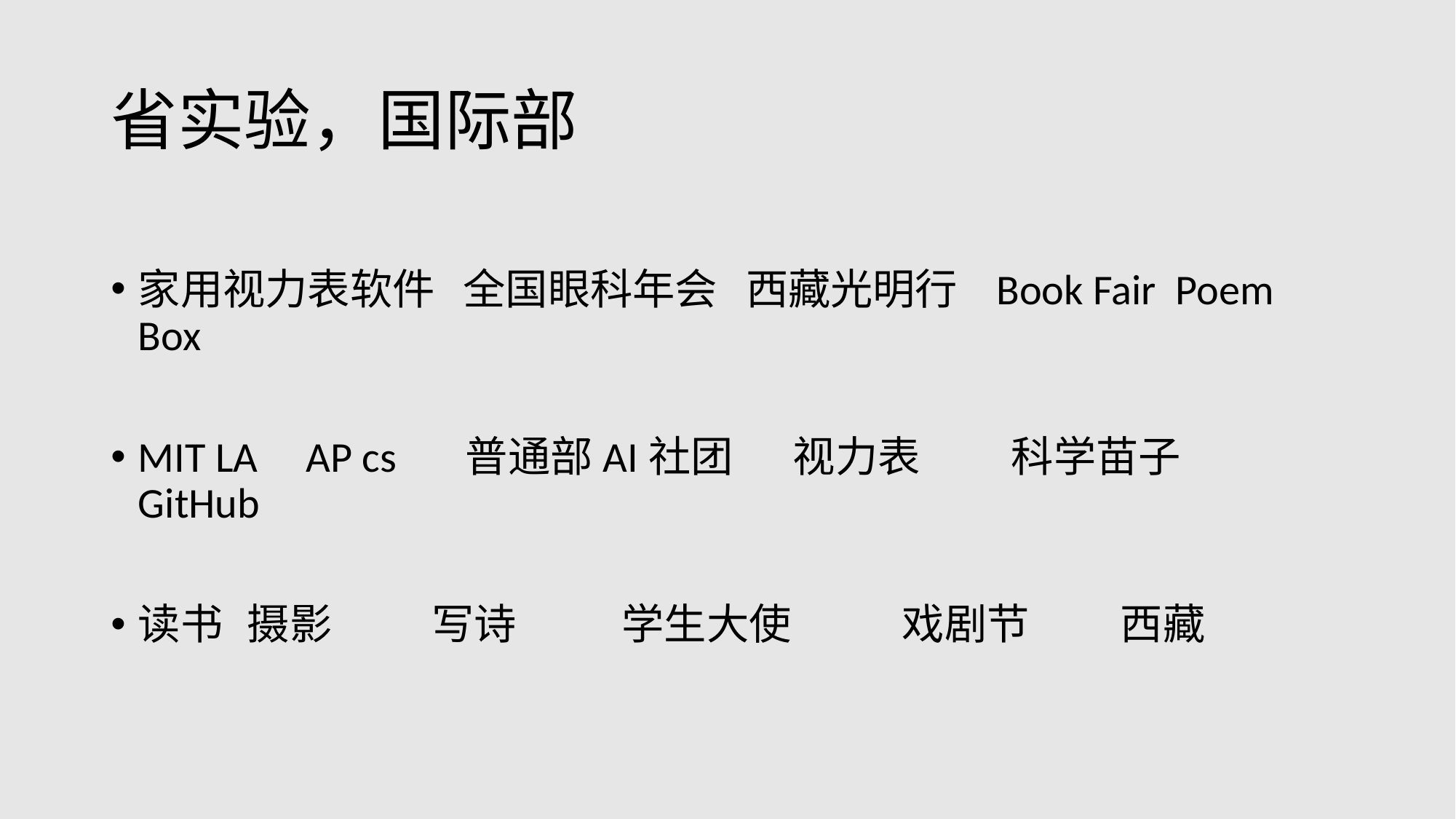

# 省实验，国际部

家用视力表软件   全国眼科年会   西藏光明行   Book Fair  Poem Box

MIT LA     AP cs	普通部AI社团	视力表	科学苗子	GitHub

读书	摄影	        写诗	     学生大使	    	戏剧节	西藏